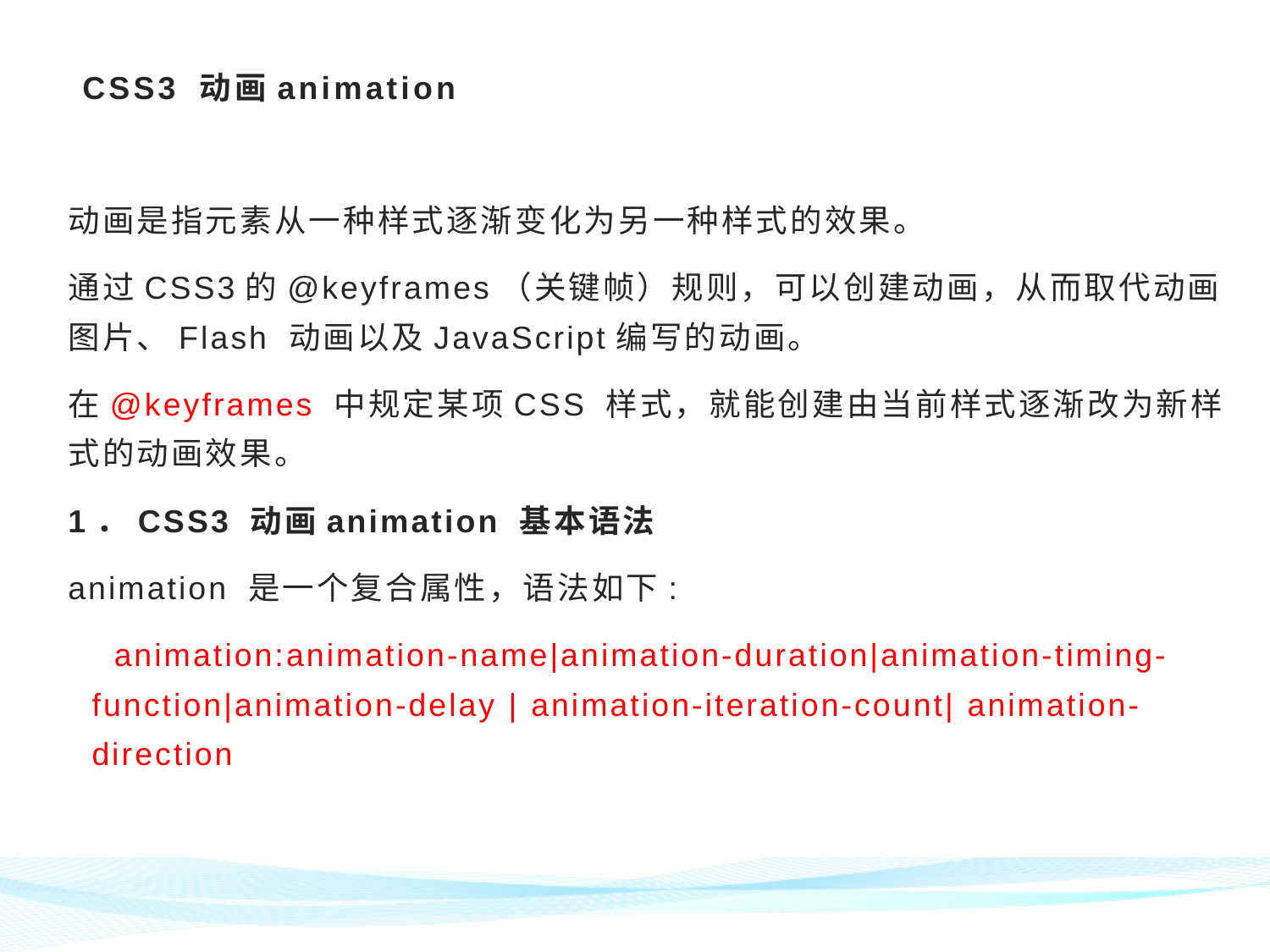

# CSS3 动画animation
动画是指元素从一种样式逐渐变化为另一种样式的效果。
通过CSS3的@keyframes（关键帧）规则，可以创建动画，从而取代动画图片、Flash 动画以及JavaScript编写的动画。
在@keyframes 中规定某项CSS 样式，就能创建由当前样式逐渐改为新样式的动画效果。
1．CSS3 动画animation 基本语法
animation 是一个复合属性，语法如下:
    animation:animation-name|animation-duration|animation-timing-function|animation-delay | animation-iteration-count| animation-direction